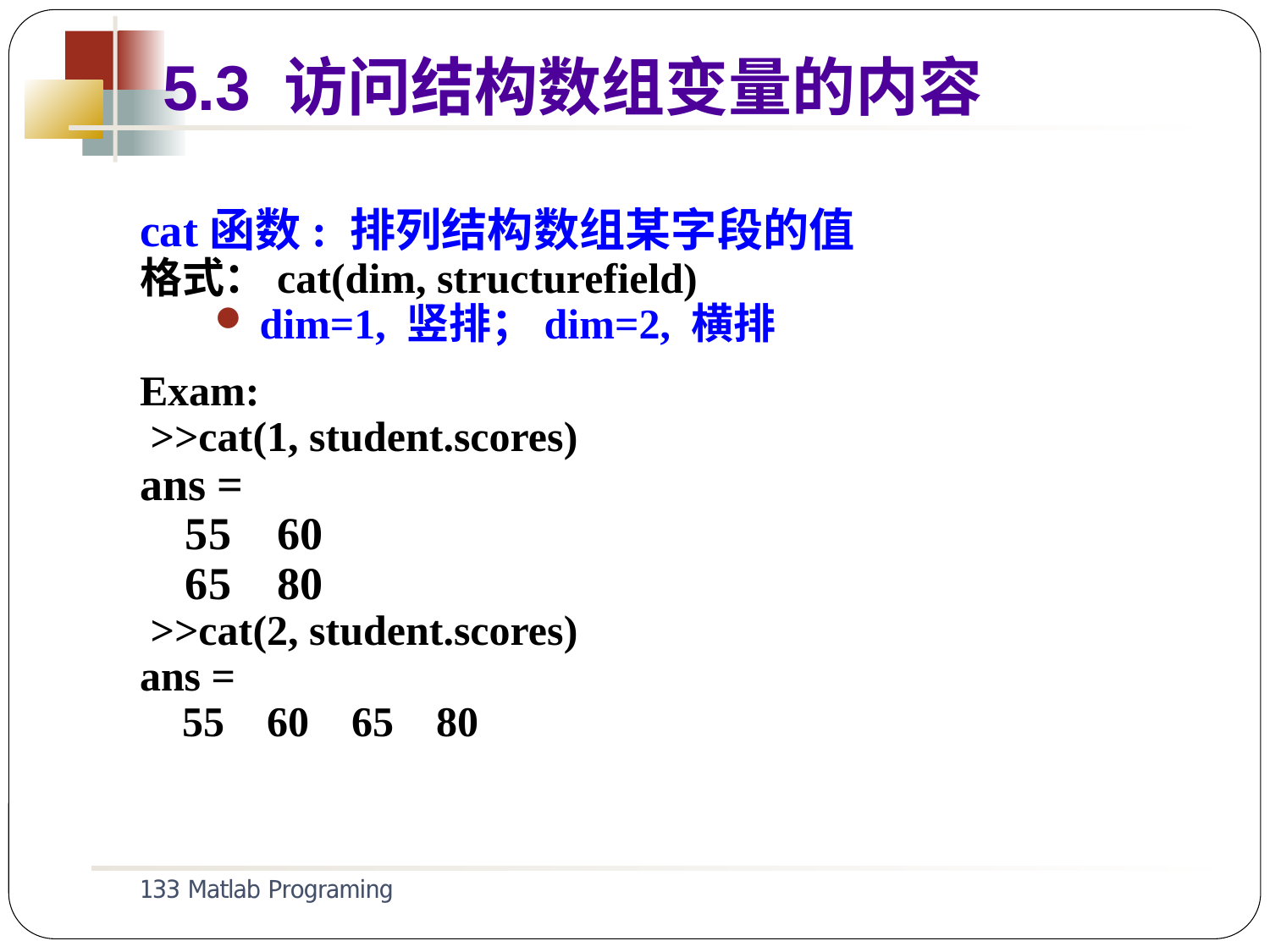

cat函数: 排列结构数组某字段的值
格式：cat(dim, structurefield)
dim=1, 竖排；dim=2, 横排
Exam:
 >>cat(1, student.scores)
ans =
    55    60
    65    80
 >>cat(2, student.scores)
ans =
    55    60    65    80
5.3 访问结构数组变量的内容
133 Matlab Programing